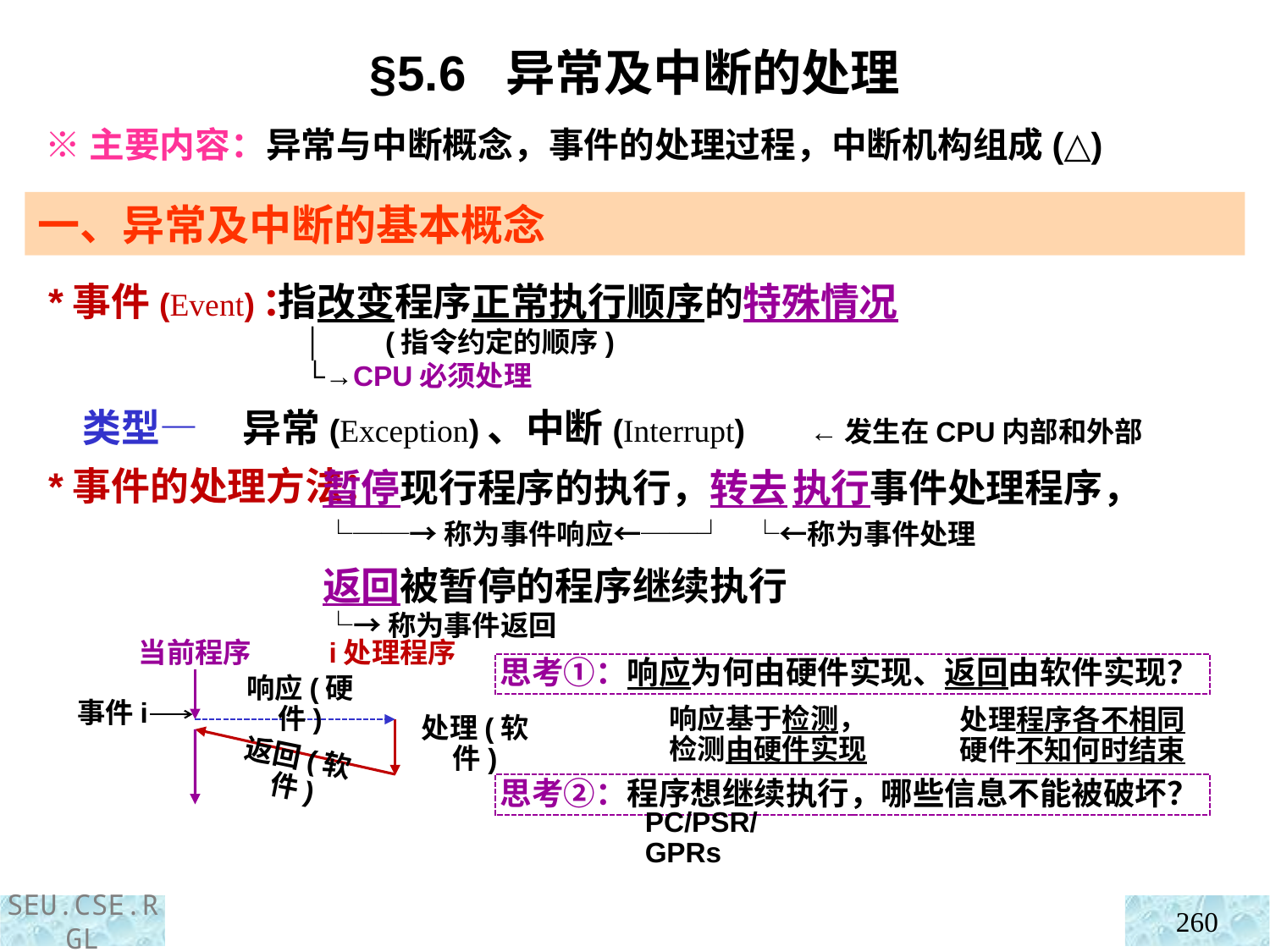

§5.6  异常及中断的处理
 ※主要内容：异常与中断概念，事件的处理过程，中断机构组成(△)
一、异常及中断的基本概念
 *事件(Event)：

    类型—
 *事件的处理方法：

   指改变程序正常执行顺序的特殊情况
        │        (指令约定的顺序)
        └→CPU必须处理
异常(Exception)、中断(Interrupt)      ←发生在CPU内部和外部
        暂停现行程序的执行，转去 执行事件处理程序，
             └──→称为事件响应←──┘    └←称为事件处理
        返回被暂停的程序继续执行
             └→称为事件返回
当前程序
i处理程序
响应(硬件)
事件i
处理(软件)
返回(软件)
思考①：响应为何由硬件实现、返回由软件实现？
响应基于检测，
检测由硬件实现
处理程序各不相同
硬件不知何时结束
思考②：程序想继续执行，哪些信息不能被破坏？
PC/PSR/GPRs
260